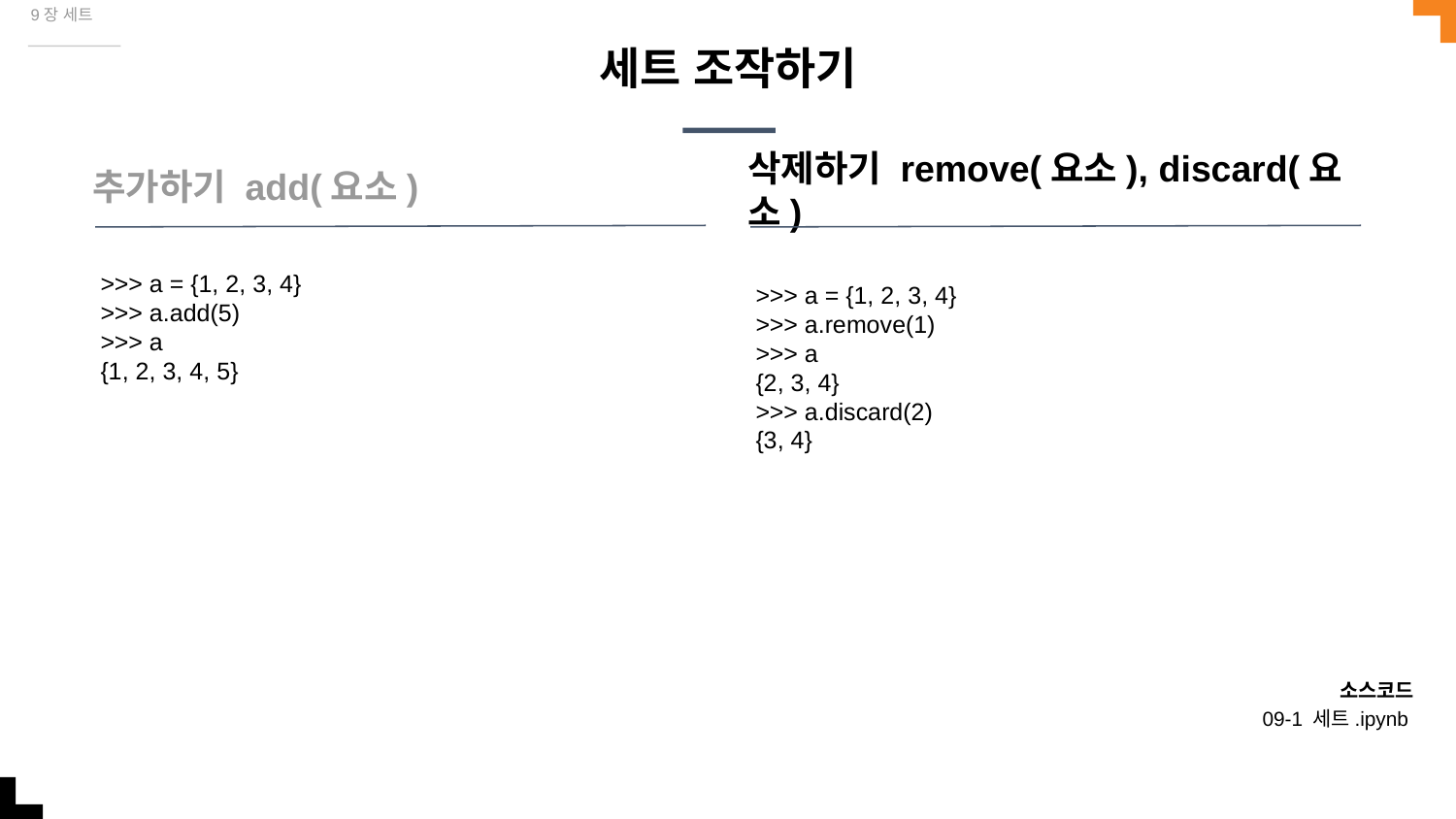

9장 세트
# 세트 조작하기
추가하기 add(요소)
삭제하기 remove(요소), discard(요소)
>>> a = {1, 2, 3, 4}
>>> a.add(5)
>>> a
{1, 2, 3, 4, 5}
>>> a = {1, 2, 3, 4}
>>> a.remove(1)
>>> a
{2, 3, 4}
>>> a.discard(2)
{3, 4}
소스코드
09-1 세트.ipynb